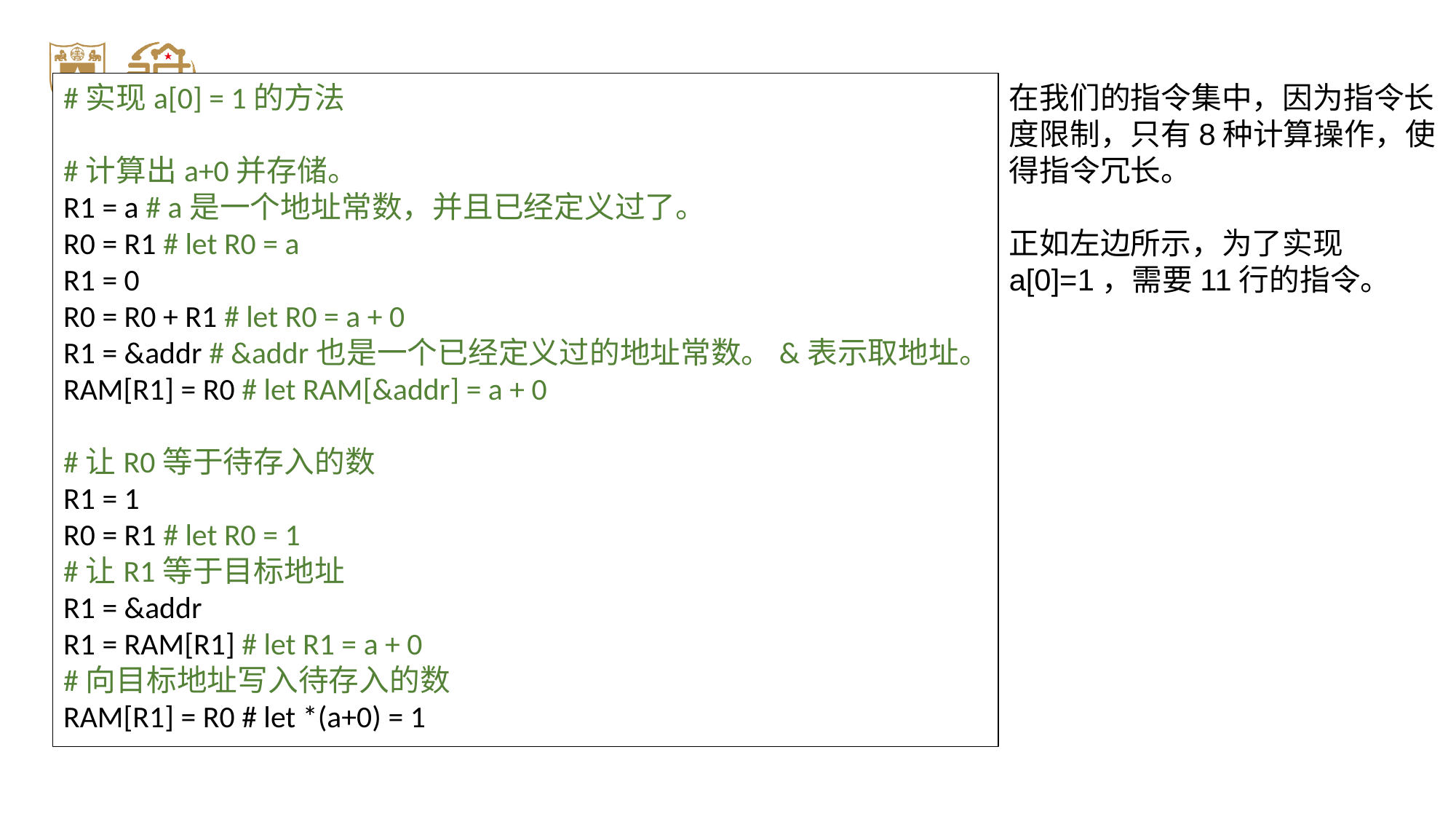

#实现a[0] = 1的方法

#计算出a+0并存储。
R1 = a # a是一个地址常数，并且已经定义过了。
R0 = R1 # let R0 = a
R1 = 0
R0 = R0 + R1 # let R0 = a + 0
R1 = &addr # &addr也是一个已经定义过的地址常数。&表示取地址。
RAM[R1] = R0 # let RAM[&addr] = a + 0

#让R0等于待存入的数
R1 = 1
R0 = R1 # let R0 = 1
#让R1等于目标地址
R1 = &addr
R1 = RAM[R1] # let R1 = a + 0
#向目标地址写入待存入的数
RAM[R1] = R0 # let *(a+0) = 1

在我们的指令集中，因为指令长度限制，只有8种计算操作，使得指令冗长。

正如左边所示，为了实现a[0]=1，需要11行的指令。